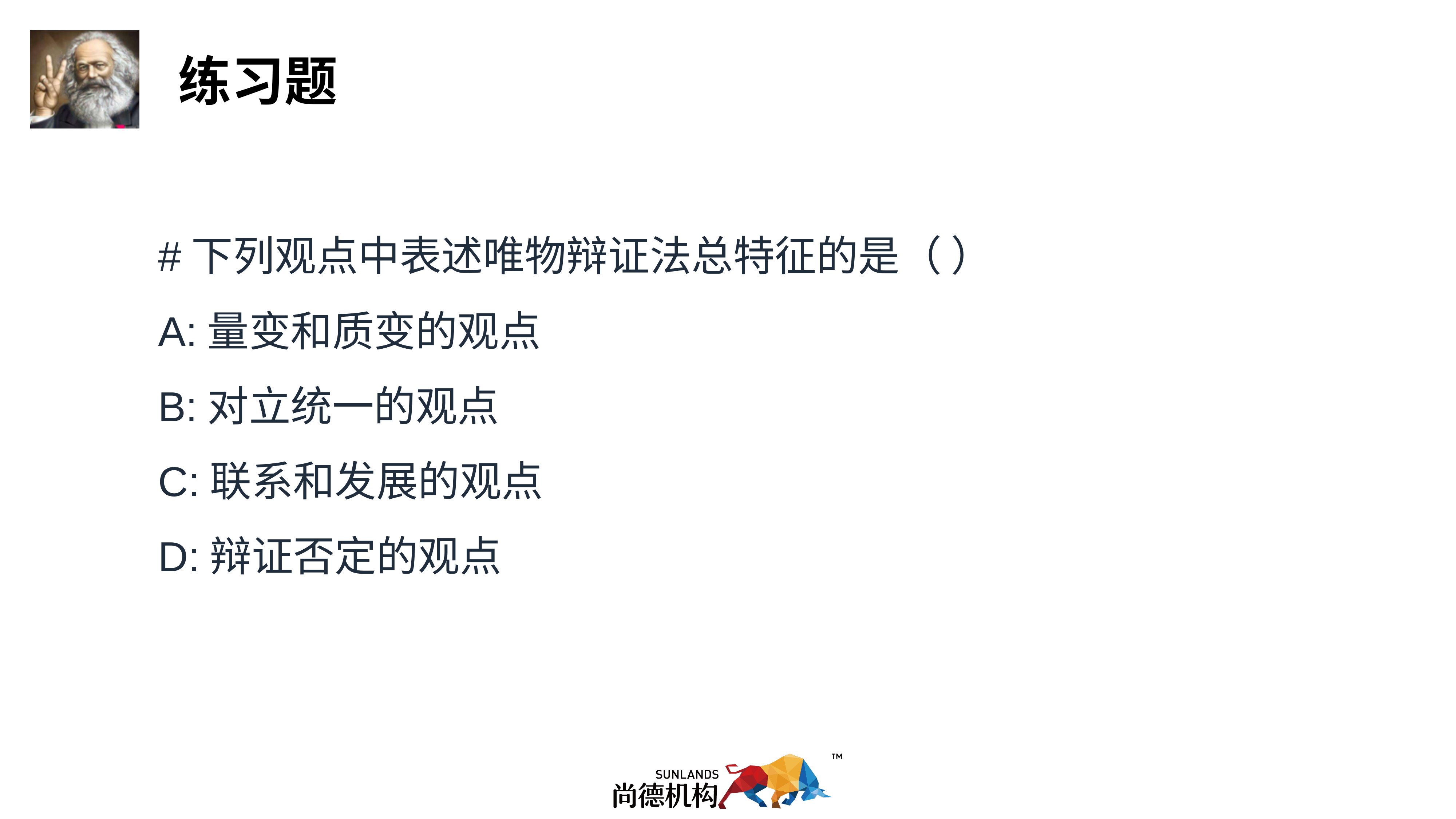

#下列观点中表述唯物辩证法总特征的是（ ）
A:量变和质变的观点
B:对立统一的观点
C:联系和发展的观点
D:辩证否定的观点